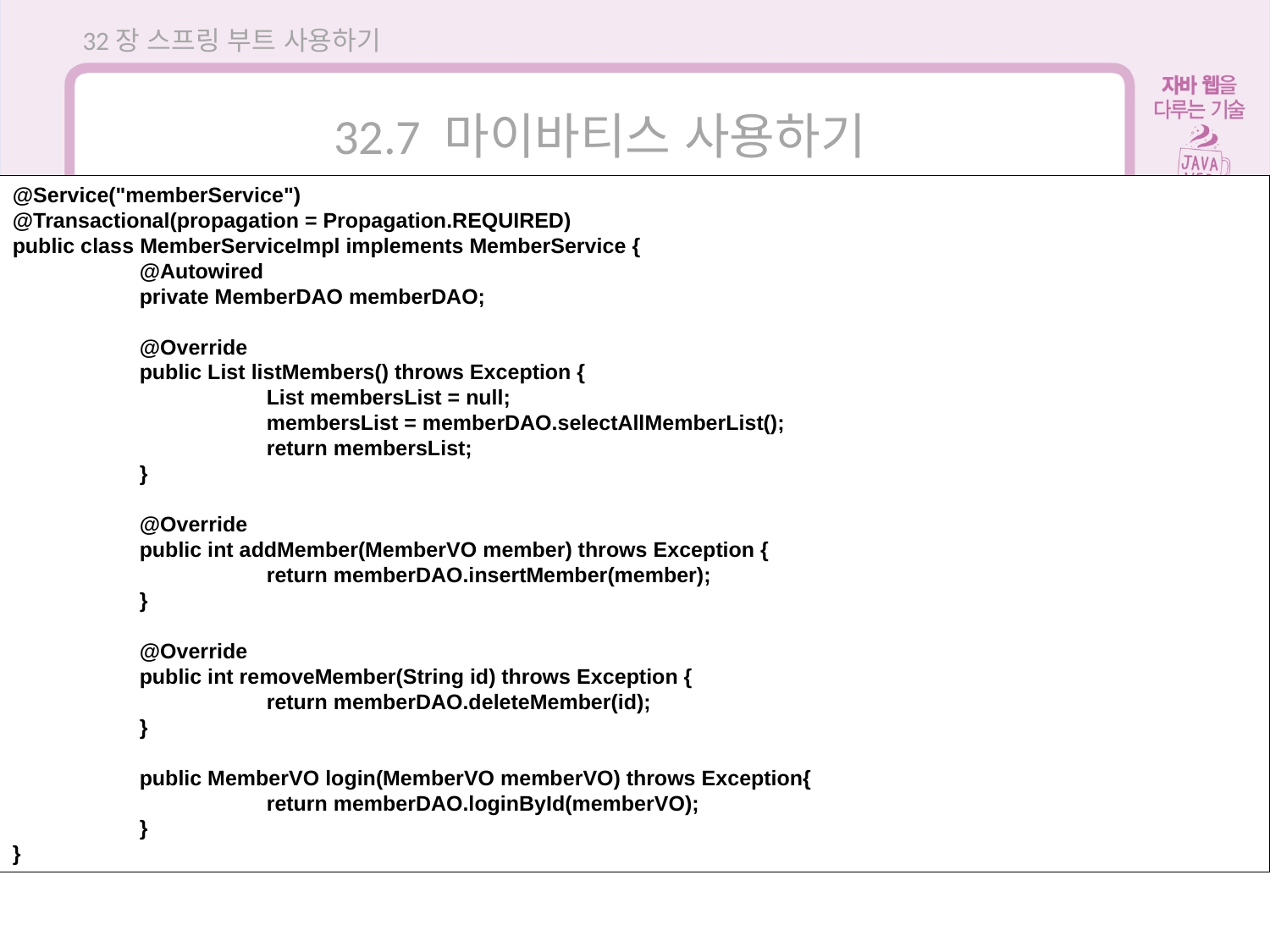

32장 스프링 부트 사용하기
32.7 마이바티스 사용하기
@Service("memberService")
@Transactional(propagation = Propagation.REQUIRED)
public class MemberServiceImpl implements MemberService {
	@Autowired
	private MemberDAO memberDAO;

	@Override
	public List listMembers() throws Exception {
		List membersList = null;
		membersList = memberDAO.selectAllMemberList();
		return membersList;
	}

	@Override
	public int addMember(MemberVO member) throws Exception {
		return memberDAO.insertMember(member);
	}

	@Override
	public int removeMember(String id) throws Exception {
		return memberDAO.deleteMember(id);
	}

	public MemberVO login(MemberVO memberVO) throws Exception{
		return memberDAO.loginById(memberVO);
	}
}